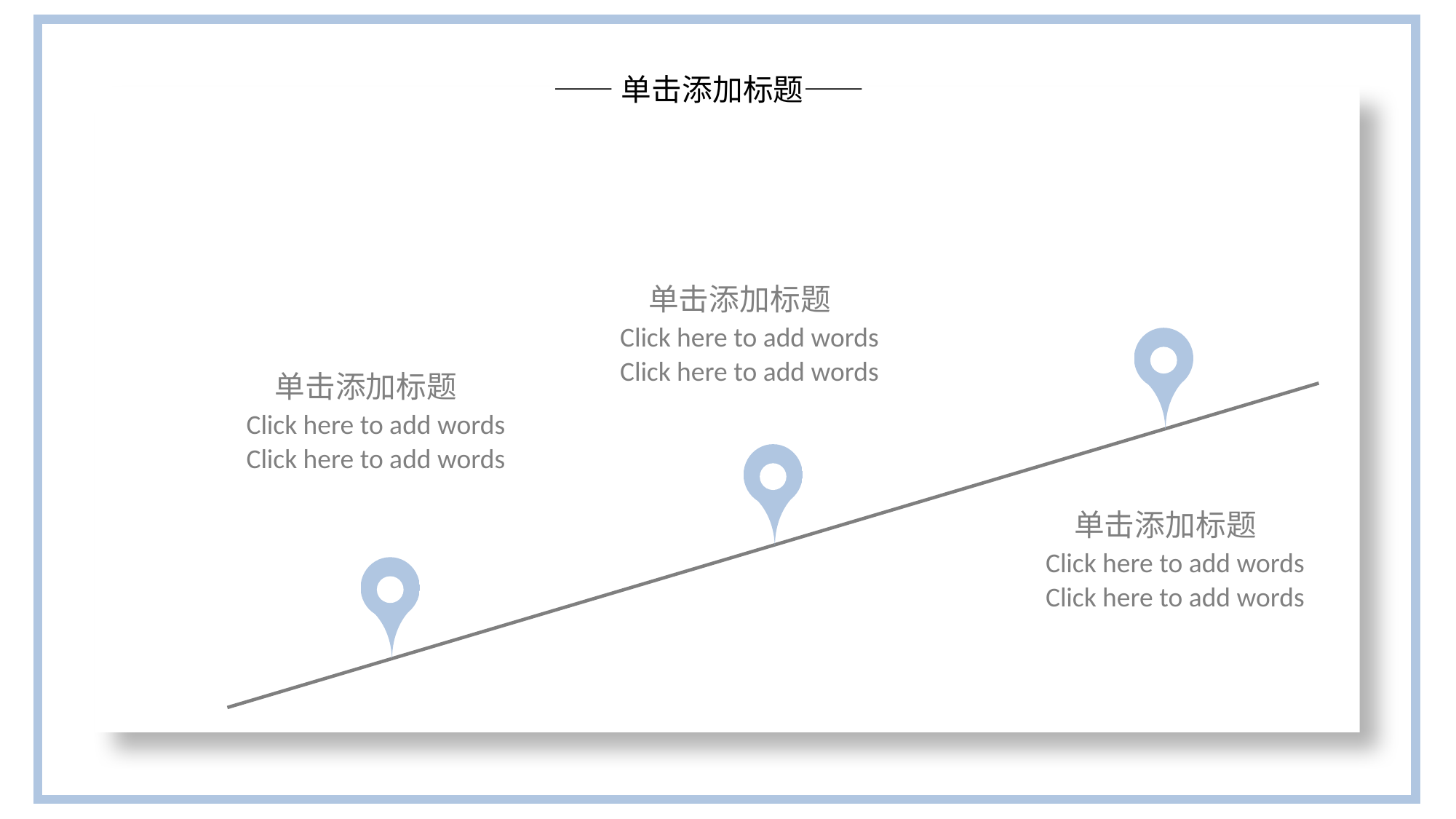

——单击添加标题——

单击添加标题
Click here to add words

Click here to add words
单击添加标题

Click here to add words
Click here to add words

单击添加标题
Click here to add words

Click here to add words